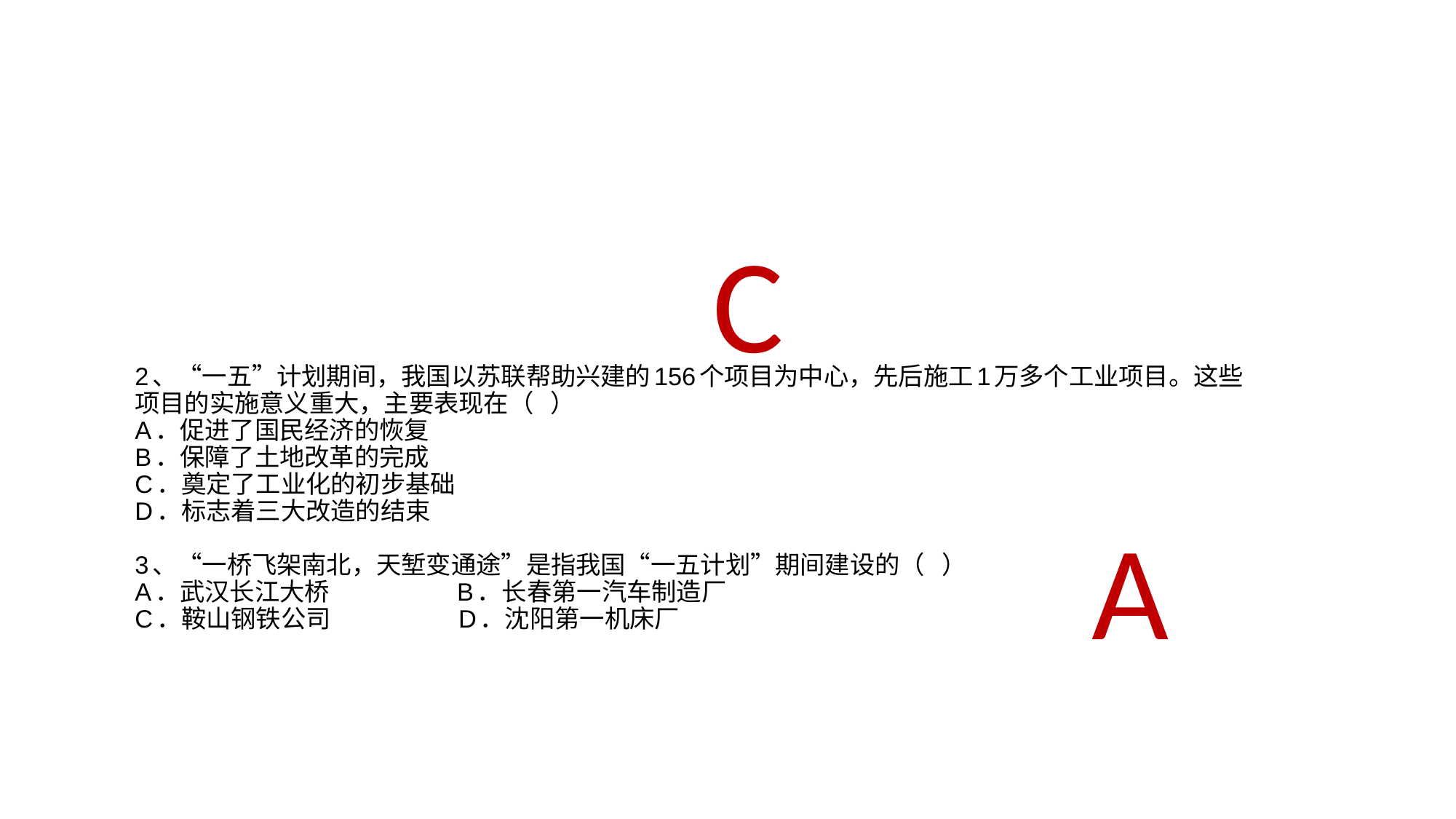

C
# 2、“一五”计划期间，我国以苏联帮助兴建的156个项目为中心，先后施工1万多个工业项目。这些项目的实施意义重大，主要表现在（   ） A．促进了国民经济的恢复 B．保障了土地改革的完成 C．奠定了工业化的初步基础 D．标志着三大改造的结束 3、“一桥飞架南北，天堑变通途”是指我国“一五计划”期间建设的（   ） A．武汉长江大桥                      B．长春第一汽车制造厂 C．鞍山钢铁公司                      D．沈阳第一机床厂
A